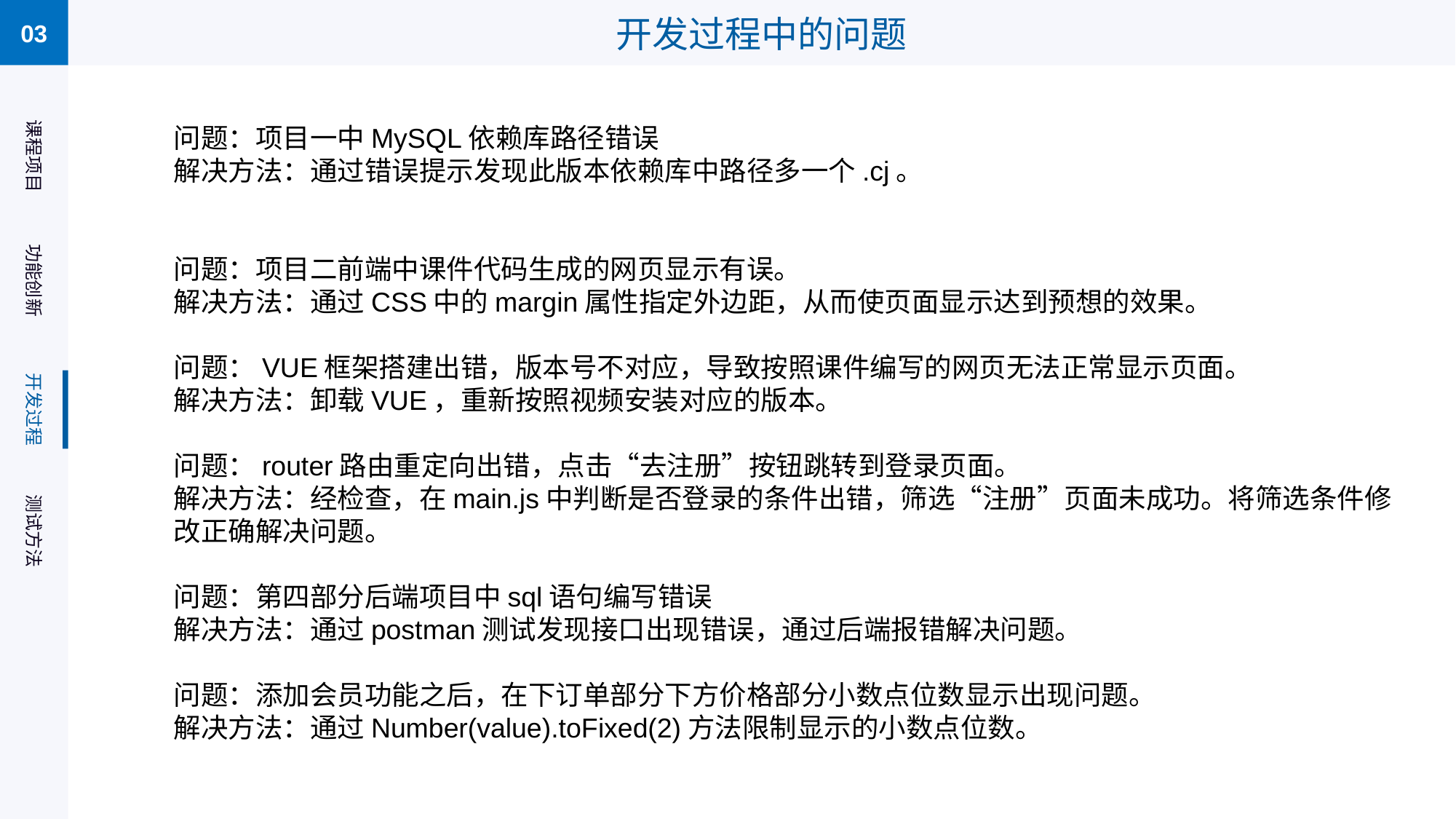

03
开发过程中的问题

问题：项目一中MySQL依赖库路径错误
解决方法：通过错误提示发现此版本依赖库中路径多一个.cj。

问题：项目二前端中课件代码生成的网页显示有误。
解决方法：通过CSS中的margin属性指定外边距，从而使页面显示达到预想的效果。

问题：VUE框架搭建出错，版本号不对应，导致按照课件编写的网页无法正常显示页面。
解决方法：卸载VUE，重新按照视频安装对应的版本。

问题：router路由重定向出错，点击“去注册”按钮跳转到登录页面。
解决方法：经检查，在main.js中判断是否登录的条件出错，筛选“注册”页面未成功。将筛选条件修改正确解决问题。

问题：第四部分后端项目中sql语句编写错误
解决方法：通过postman测试发现接口出现错误，通过后端报错解决问题。

问题：添加会员功能之后，在下订单部分下方价格部分小数点位数显示出现问题。
解决方法：通过Number(value).toFixed(2)方法限制显示的小数点位数。

课程项目
功能创新

开发过程
测试方法